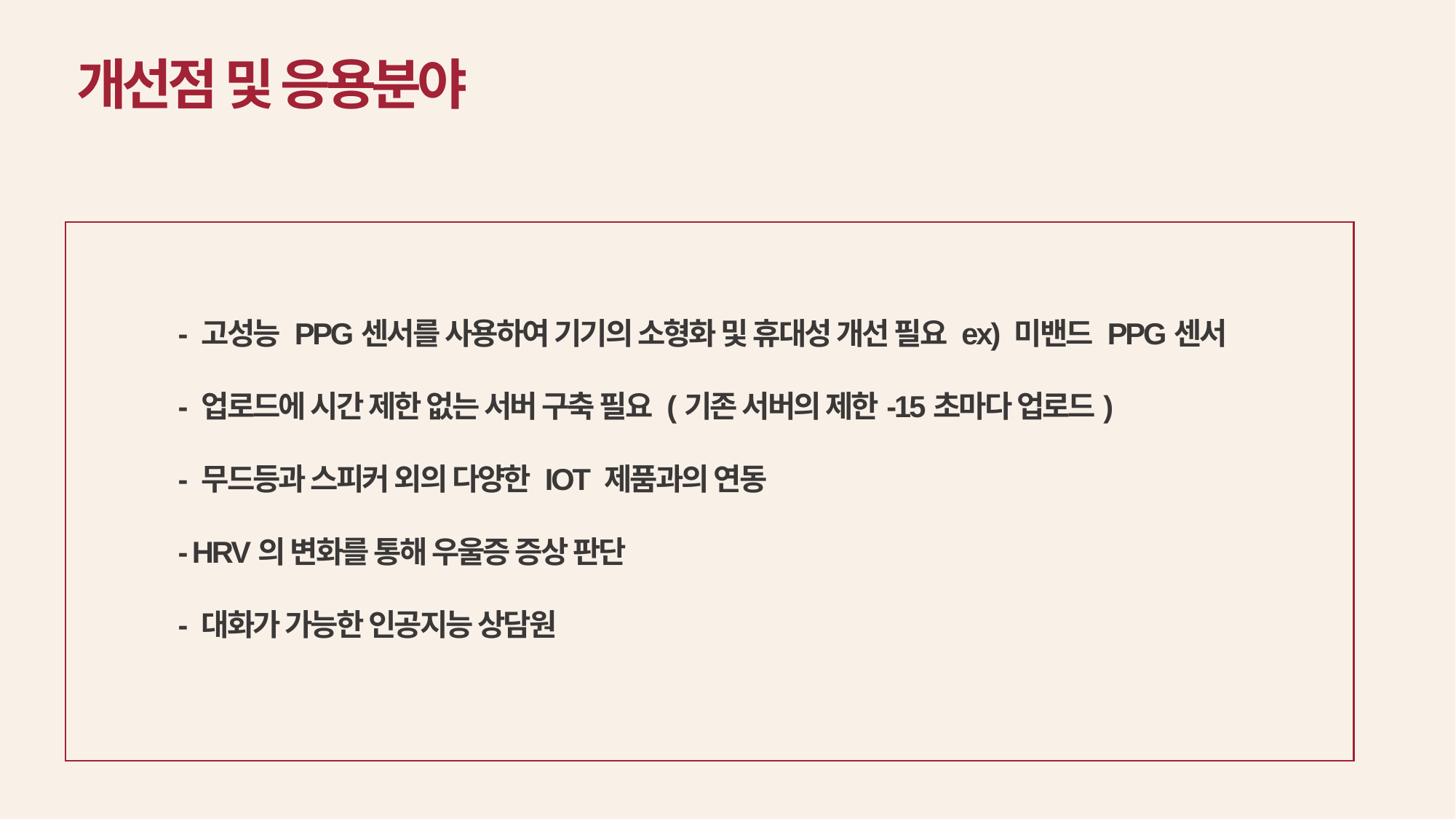

개선점 및 응용분야

- 고성능 PPG센서를 사용하여 기기의 소형화 및 휴대성 개선 필요 ex) 미밴드 PPG센서
- 업로드에 시간 제한 없는 서버 구축 필요 (기존 서버의 제한-15초마다 업로드)
- 무드등과 스피커 외의 다양한 IOT 제품과의 연동
- HRV의 변화를 통해 우울증 증상 판단
- 대화가 가능한 인공지능 상담원